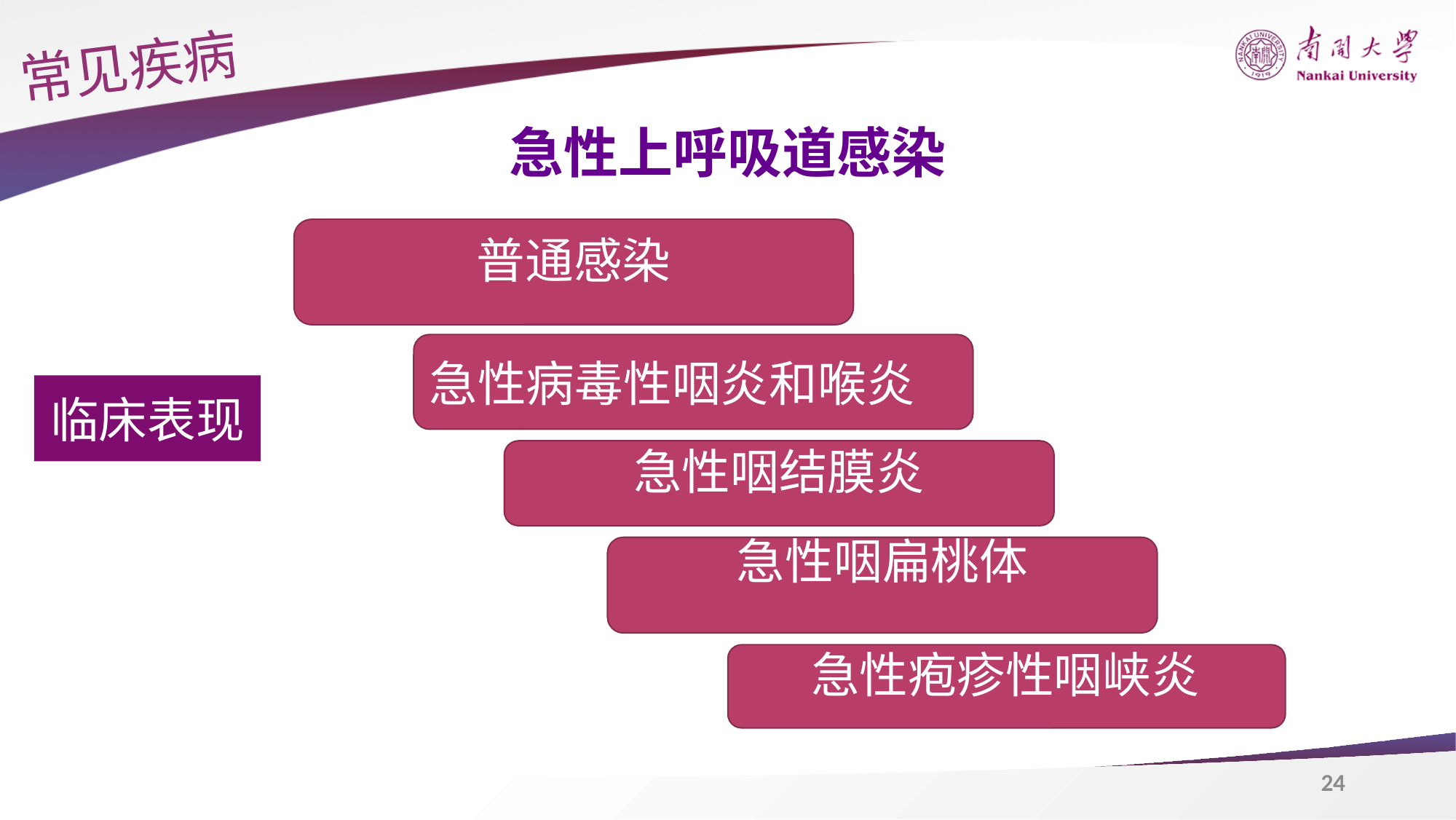

常见疾病
急性上呼吸道感染

普通感染

急性病毒性咽炎和喉炎
临床表现

急性咽结膜炎

急性咽扁桃体

          急性疱疹性咽峡炎

24